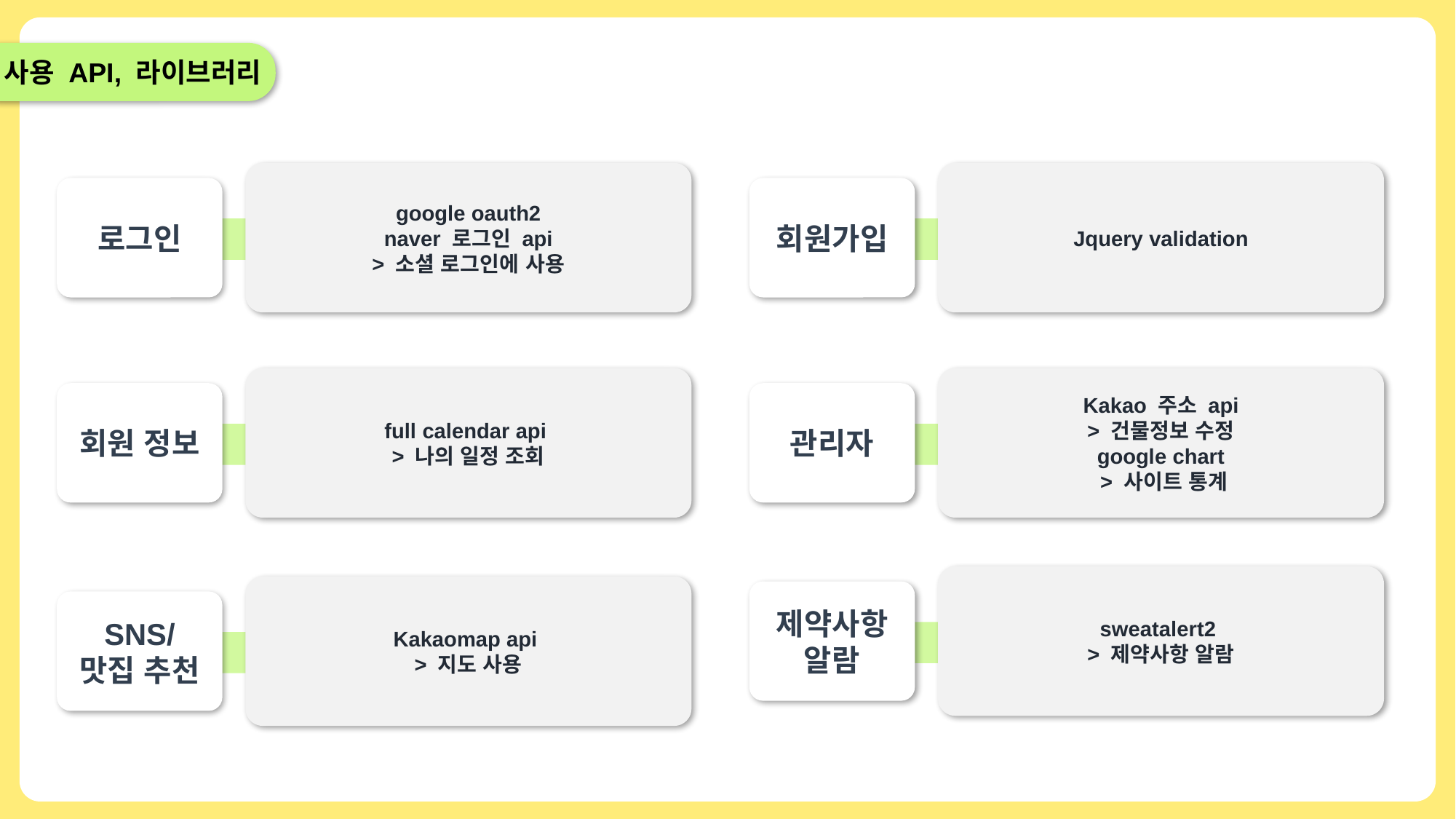

사용 API, 라이브러리
google oauth2
naver 로그인 api
> 소셜 로그인에 사용
Jquery validation
로그인
회원가입

full calendar api
> 나의 일정 조회
Kakao 주소 api
> 건물정보 수정
google chart
 > 사이트 통계
회원 정보
관리자

sweatalert2
> 제약사항 알람
Kakaomap api
> 지도 사용
제약사항
알람
SNS/
맛집 추천